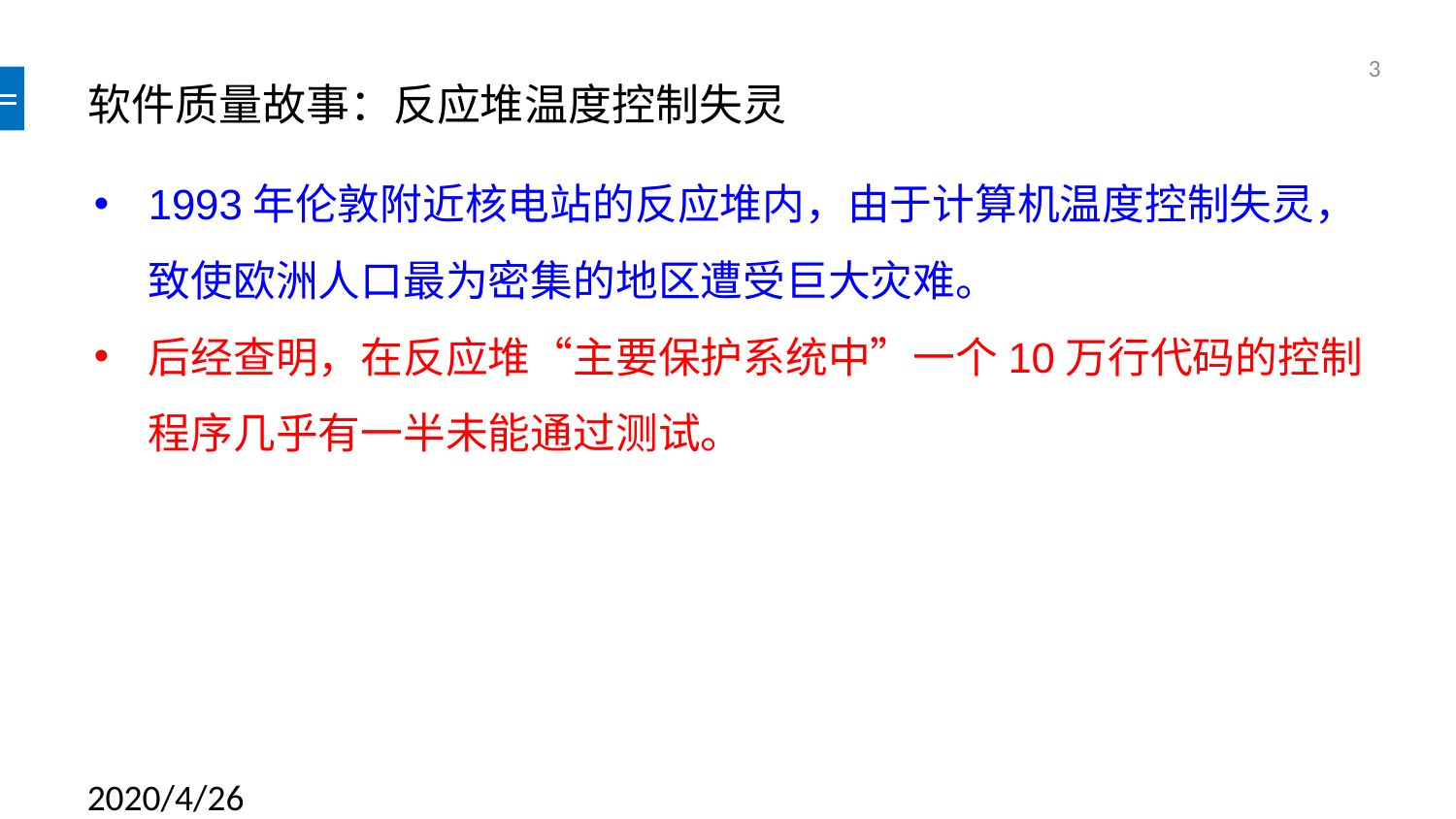

3
# 软件质量故事：反应堆温度控制失灵
1993年伦敦附近核电站的反应堆内，由于计算机温度控制失灵，致使欧洲人口最为密集的地区遭受巨大灾难。
后经查明，在反应堆“主要保护系统中”一个10万行代码的控制程序几乎有一半未能通过测试。
2020/4/26